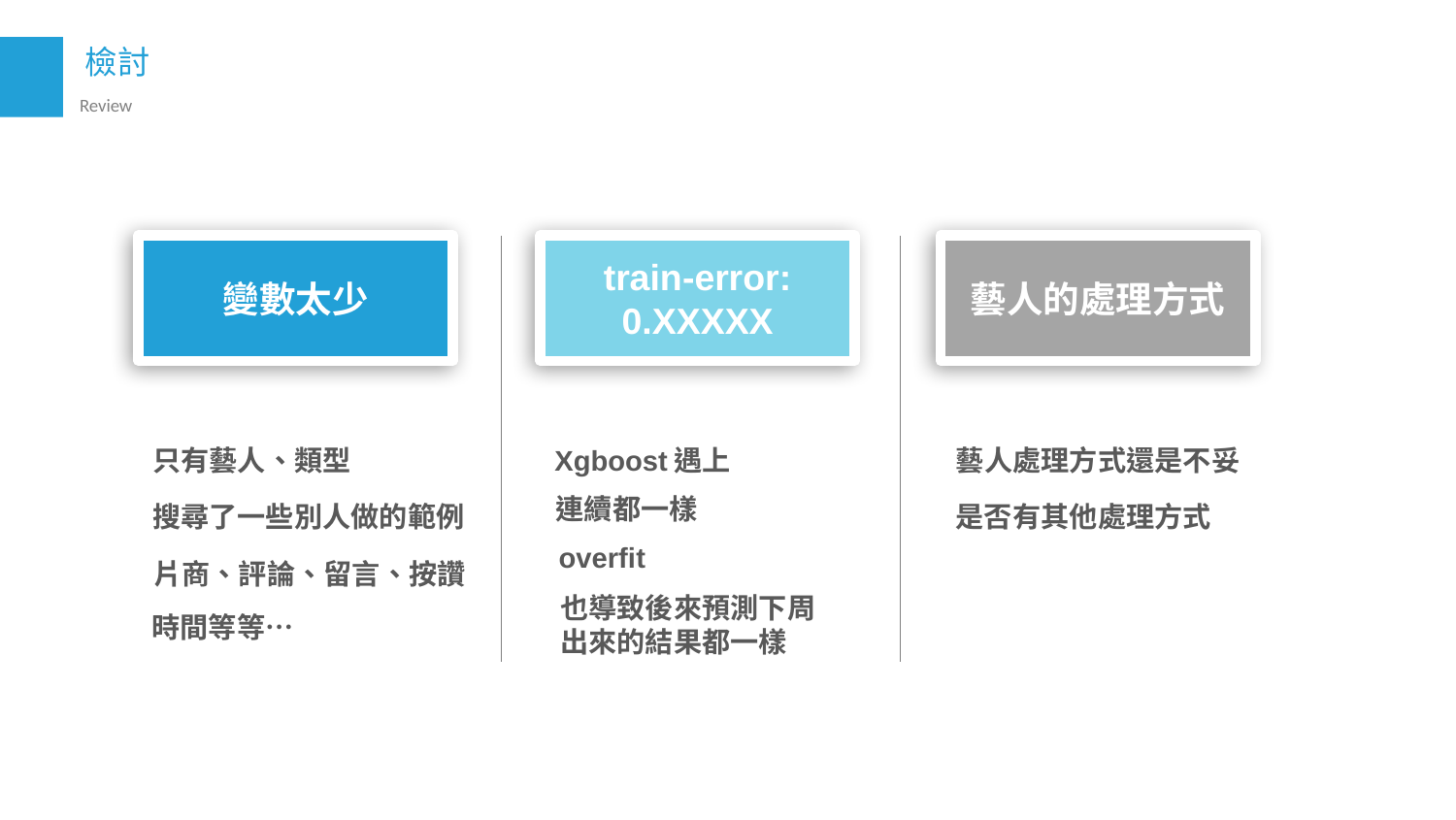

檢討
Review
變數太少
train-error: 0.XXXXX
藝人的處理方式
Xgboost遇上
藝人處理方式還是不妥
只有藝人、類型
連續都一樣
搜尋了一些別人做的範例
是否有其他處理方式
overfit
片商、評論、留言、按讚
也導致後來預測下周出來的結果都一樣
時間等等…